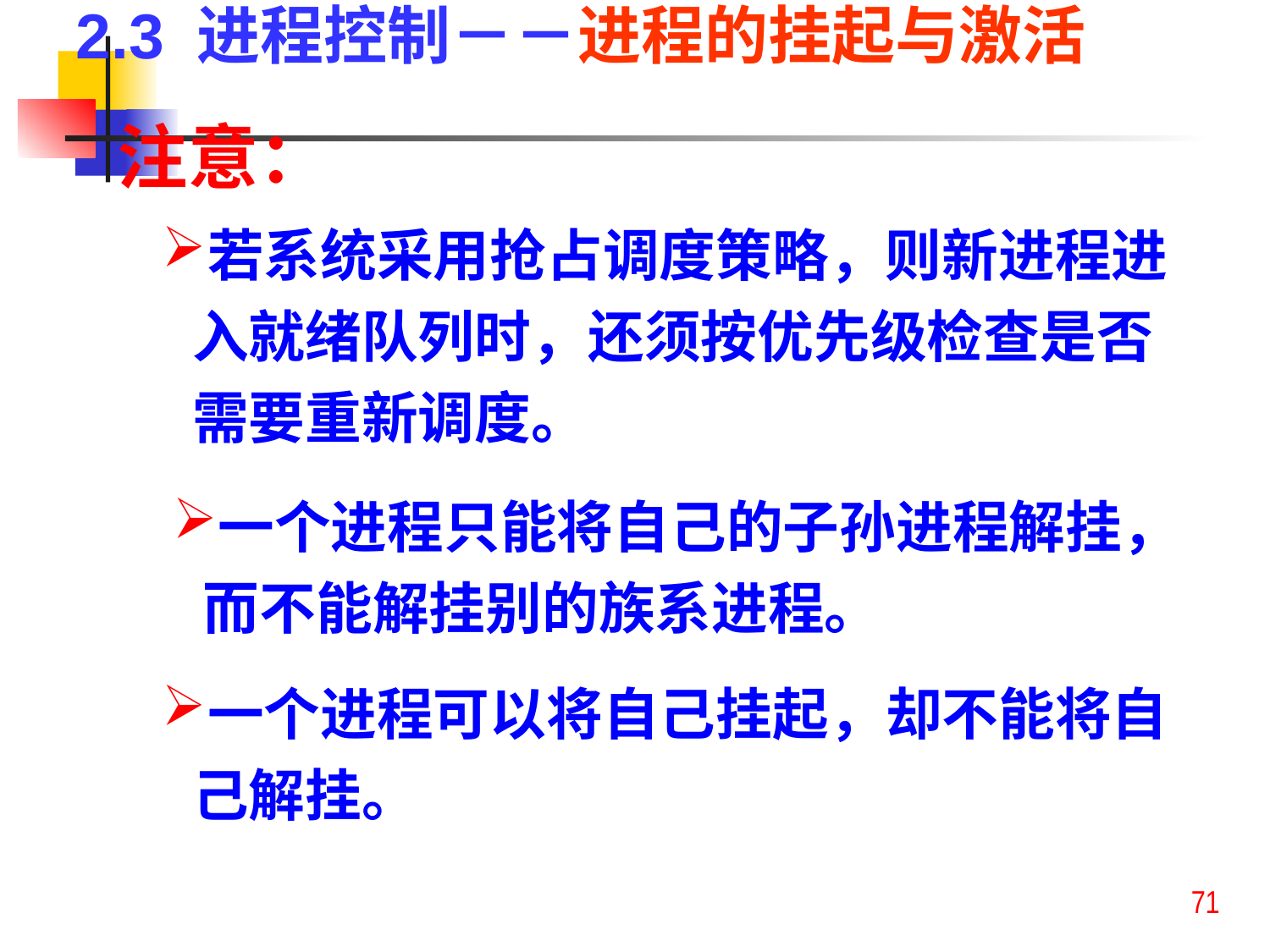

2.3 进程控制－－进程的挂起与激活
注意：
若系统采用抢占调度策略，则新进程进入就绪队列时，还须按优先级检查是否需要重新调度。

一个进程只能将自己的子孙进程解挂，而不能解挂别的族系进程。

一个进程可以将自己挂起，却不能将自己解挂。
71